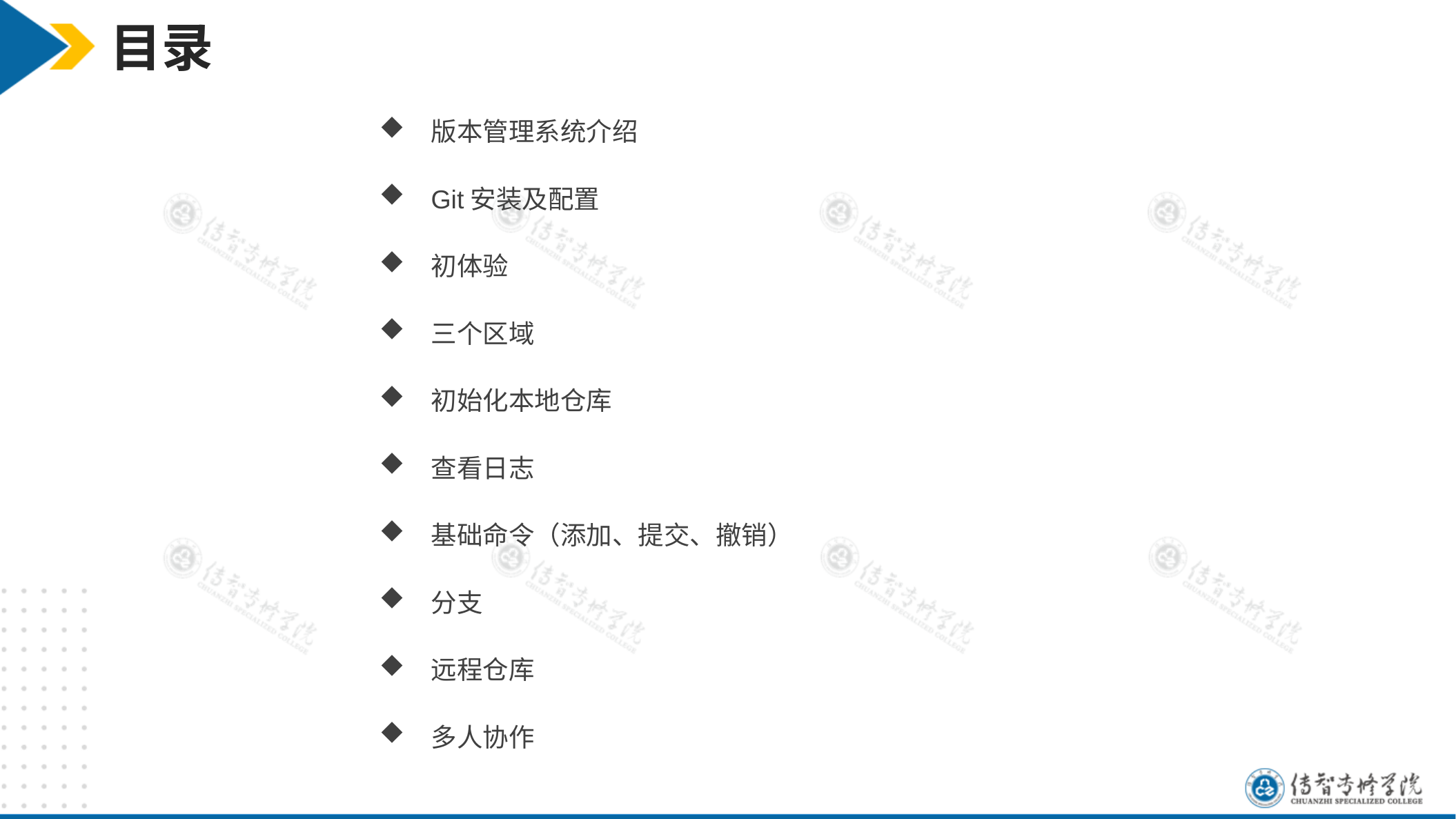

目录

版本管理系统介绍
Git安装及配置
初体验
三个区域
初始化本地仓库
查看日志
基础命令（添加、提交、撤销）
分支
远程仓库
多人协作